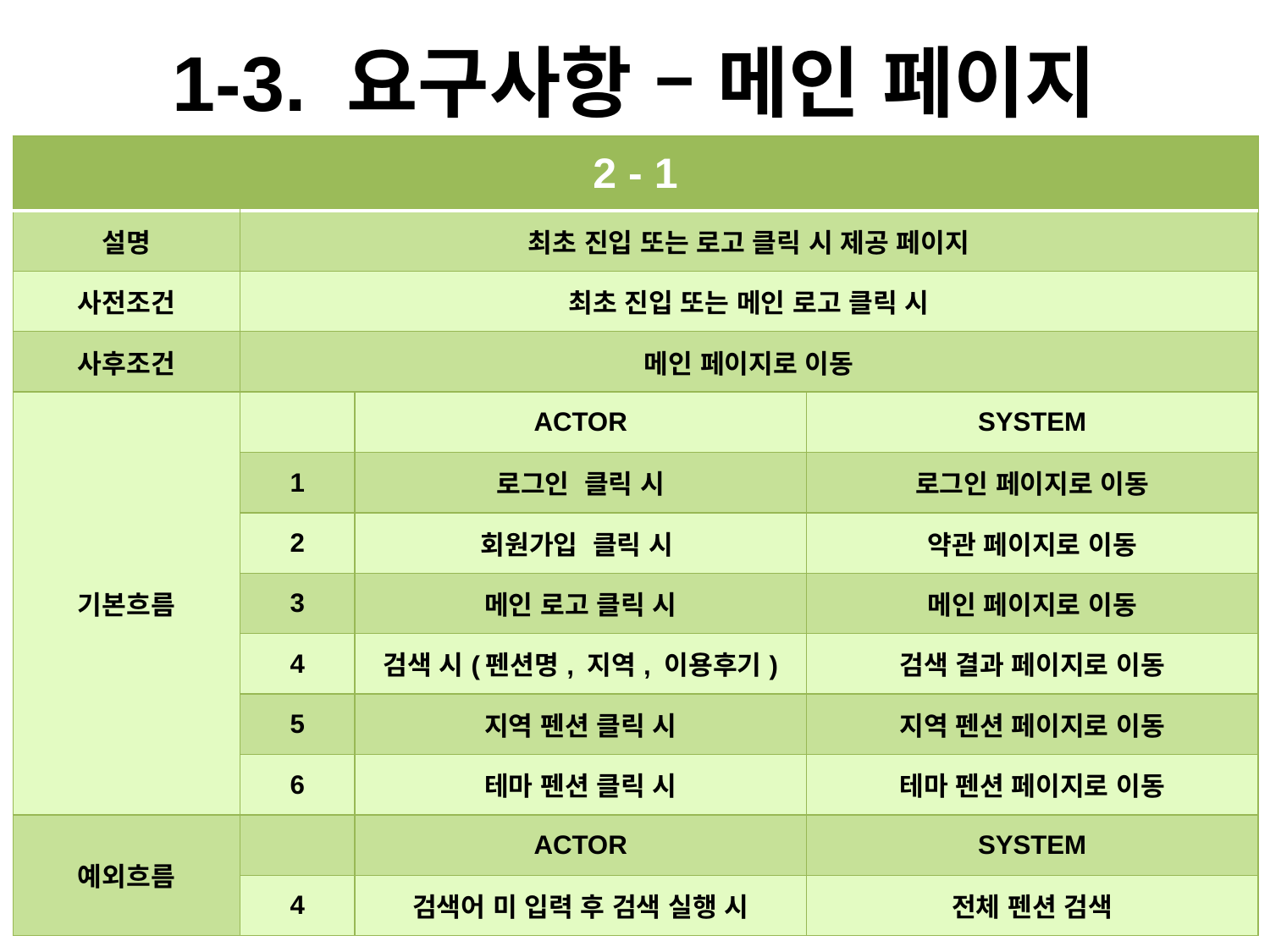

# 1-3. 요구사항 – 메인 페이지
| 2 - 1 |  |  |  |
| --- | --- | --- | --- |
| 설명 | 최초 진입 또는 로고 클릭 시 제공 페이지 |  |  |
| 사전조건 | 최초 진입 또는 메인 로고 클릭 시 |  |  |
| 사후조건 | 메인 페이지로 이동 |  |  |
| 기본흐름 |  | ACTOR | SYSTEM |
|  | 1 | 로그인 클릭 시 | 로그인 페이지로 이동 |
|  | 2 | 회원가입 클릭 시 | 약관 페이지로 이동 |
|  | 3 | 메인 로고 클릭 시 | 메인 페이지로 이동 |
|  | 4 | 검색 시(펜션명, 지역, 이용후기) | 검색 결과 페이지로 이동 |
|  | 5 | 지역 펜션 클릭 시 | 지역 펜션 페이지로 이동 |
|  | 6 | 테마 펜션 클릭 시 | 테마 펜션 페이지로 이동 |
| 예외흐름 |  | ACTOR | SYSTEM |
|  | 4 | 검색어 미 입력 후 검색 실행 시 | 전체 펜션 검색 |